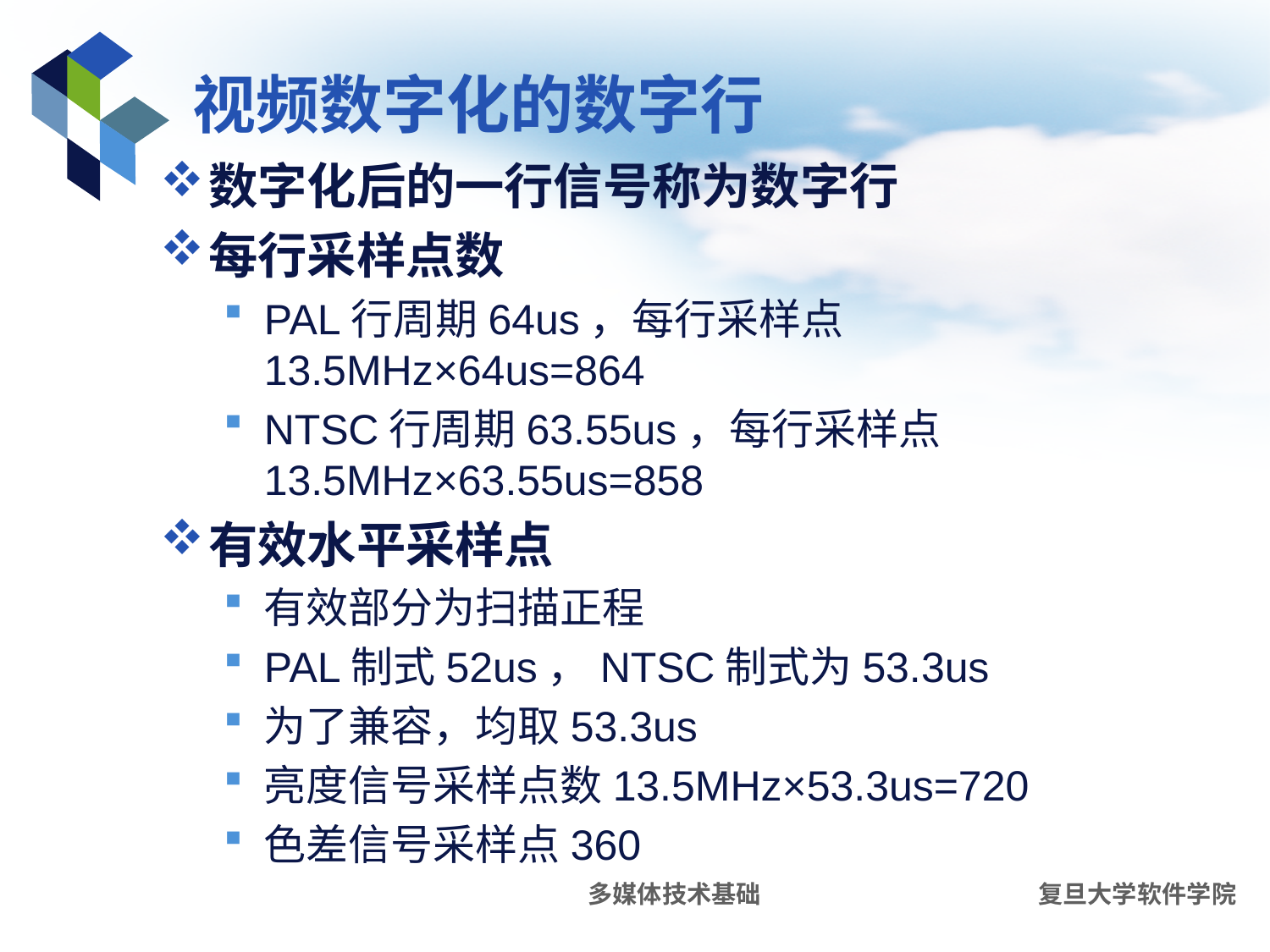

# 视频数字化的数字行
数字化后的一行信号称为数字行
每行采样点数
PAL行周期64us，每行采样点13.5MHz×64us=864
NTSC行周期63.55us，每行采样点13.5MHz×63.55us=858
有效水平采样点
有效部分为扫描正程
PAL制式52us，NTSC制式为53.3us
为了兼容，均取53.3us
亮度信号采样点数13.5MHz×53.3us=720
色差信号采样点360
多媒体技术基础